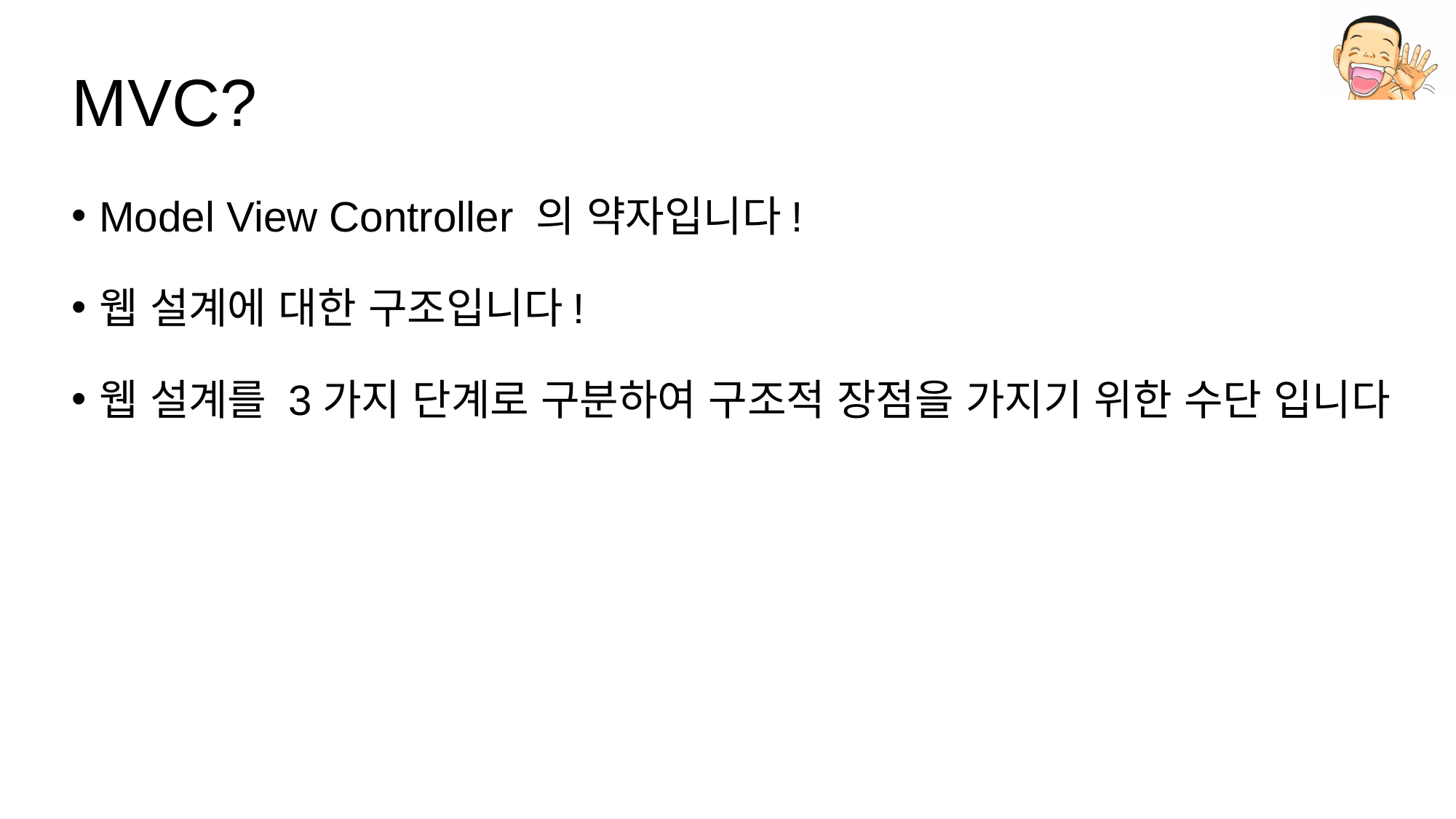

# MVC?
Model View Controller 의 약자입니다!
웹 설계에 대한 구조입니다!
웹 설계를 3가지 단계로 구분하여 구조적 장점을 가지기 위한 수단 입니다